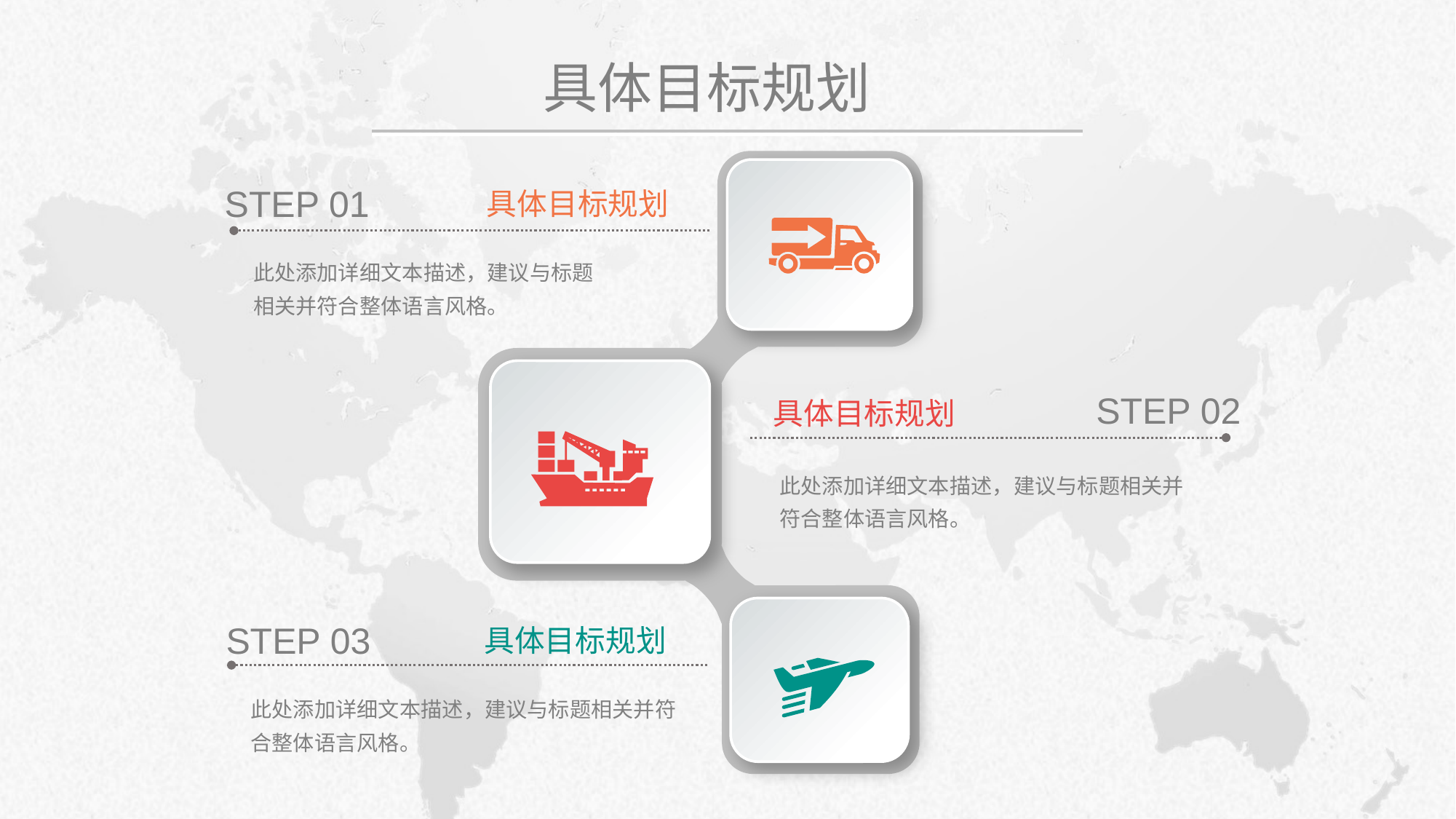

# 具体目标规划

STEP 01
具体目标规划
此处添加详细文本描述，建议与标题相关并符合整体语言风格。

STEP 02
具体目标规划
此处添加详细文本描述，建议与标题相关并符合整体语言风格。

STEP 03
具体目标规划
此处添加详细文本描述，建议与标题相关并符合整体语言风格。